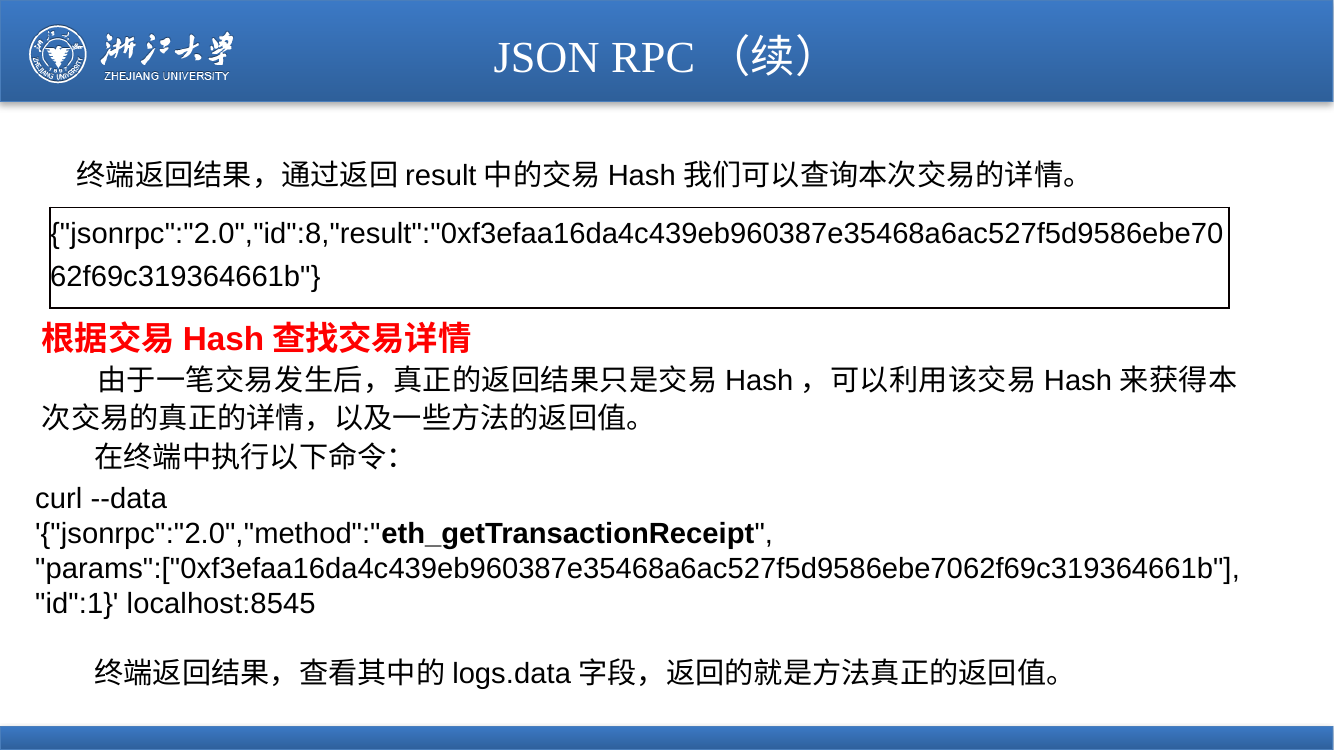

# JSON RPC（续）
   终端返回结果，通过返回result中的交易Hash我们可以查询本次交易的详情。
| {"jsonrpc":"2.0","id":8,"result":"0xf3efaa16da4c439eb960387e35468a6ac527f5d9586ebe7062f69c319364661b"} |
| --- |

根据交易Hash查找交易详情
       由于一笔交易发生后，真正的返回结果只是交易Hash，可以利用该交易Hash来获得本次交易的真正的详情，以及一些方法的返回值。
       在终端中执行以下命令：

       终端返回结果，查看其中的logs.data字段，返回的就是方法真正的返回值。

curl --data
'{"jsonrpc":"2.0","method":"eth_getTransactionReceipt",
"params":["0xf3efaa16da4c439eb960387e35468a6ac527f5d9586ebe7062f69c319364661b"],
"id":1}' localhost:8545